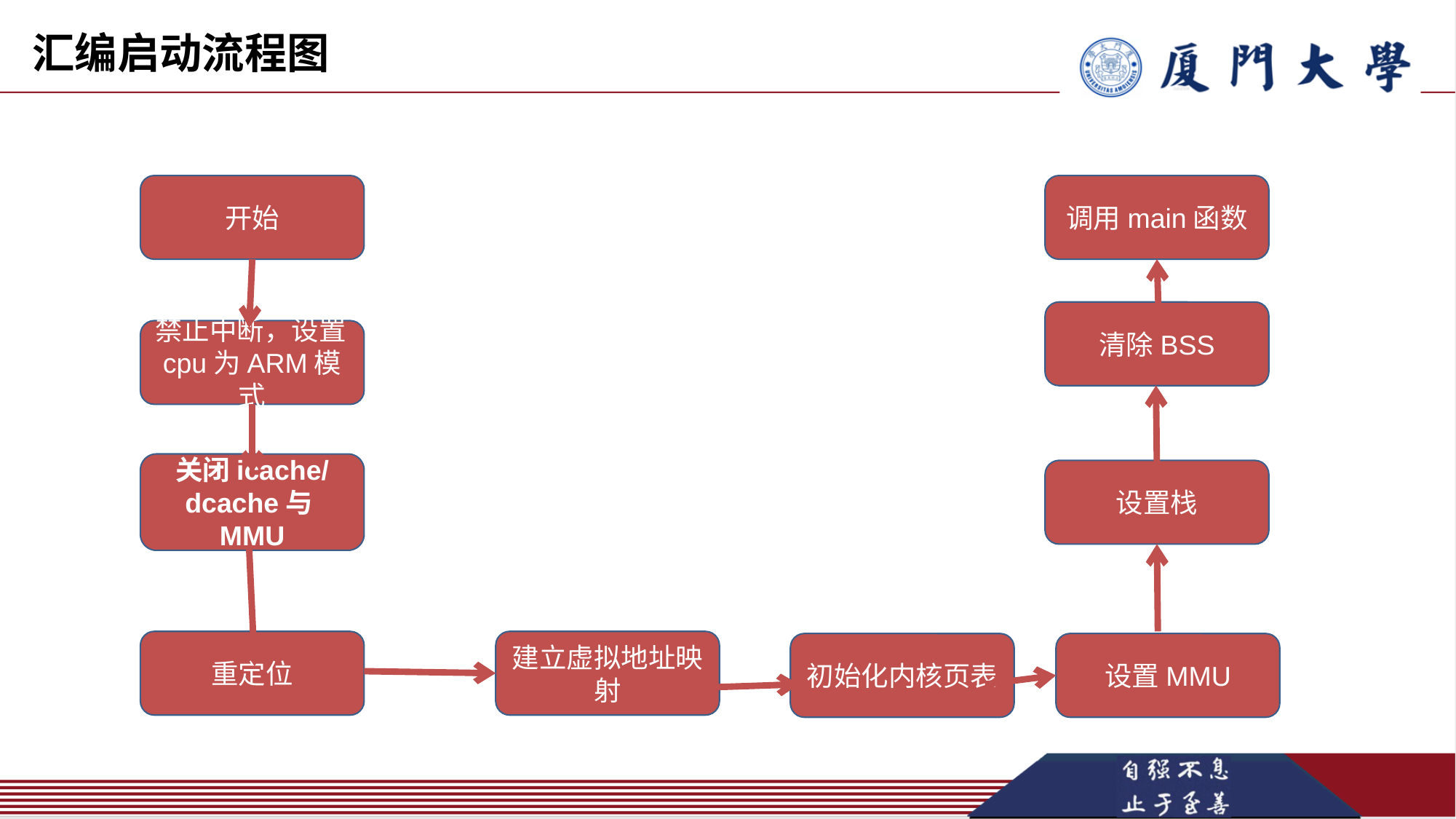

汇编启动流程图
开始
调用main函数
清除BSS
禁止中断，设置cpu为ARM模式
关闭icache/dcache与MMU
设置栈
重定位
建立虚拟地址映射
初始化内核页表
设置MMU